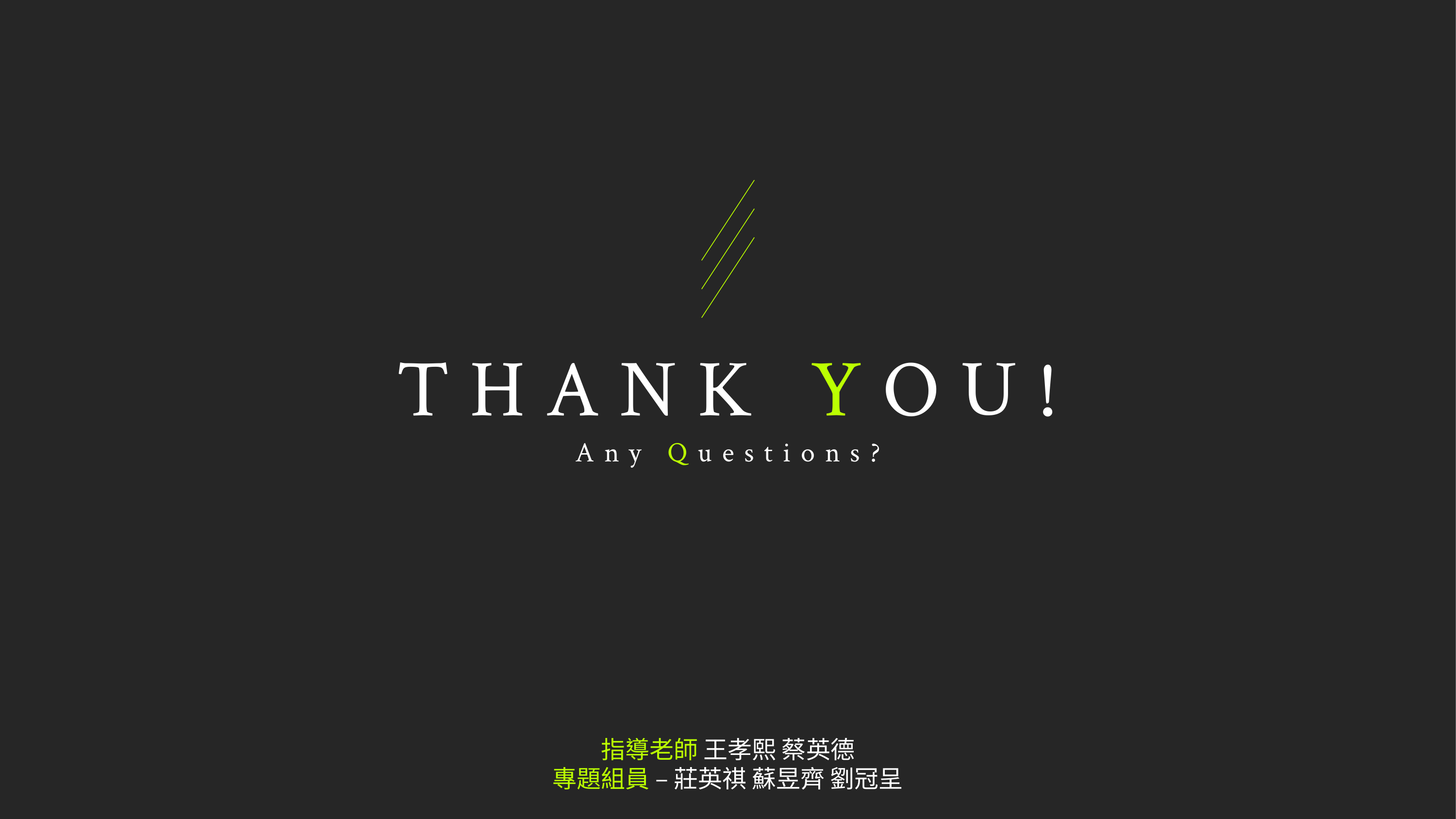

# THANK YOU!
Any Questions?
指導老師 王孝熙 蔡英德
專題組員 – 莊英祺 蘇昱齊 劉冠呈